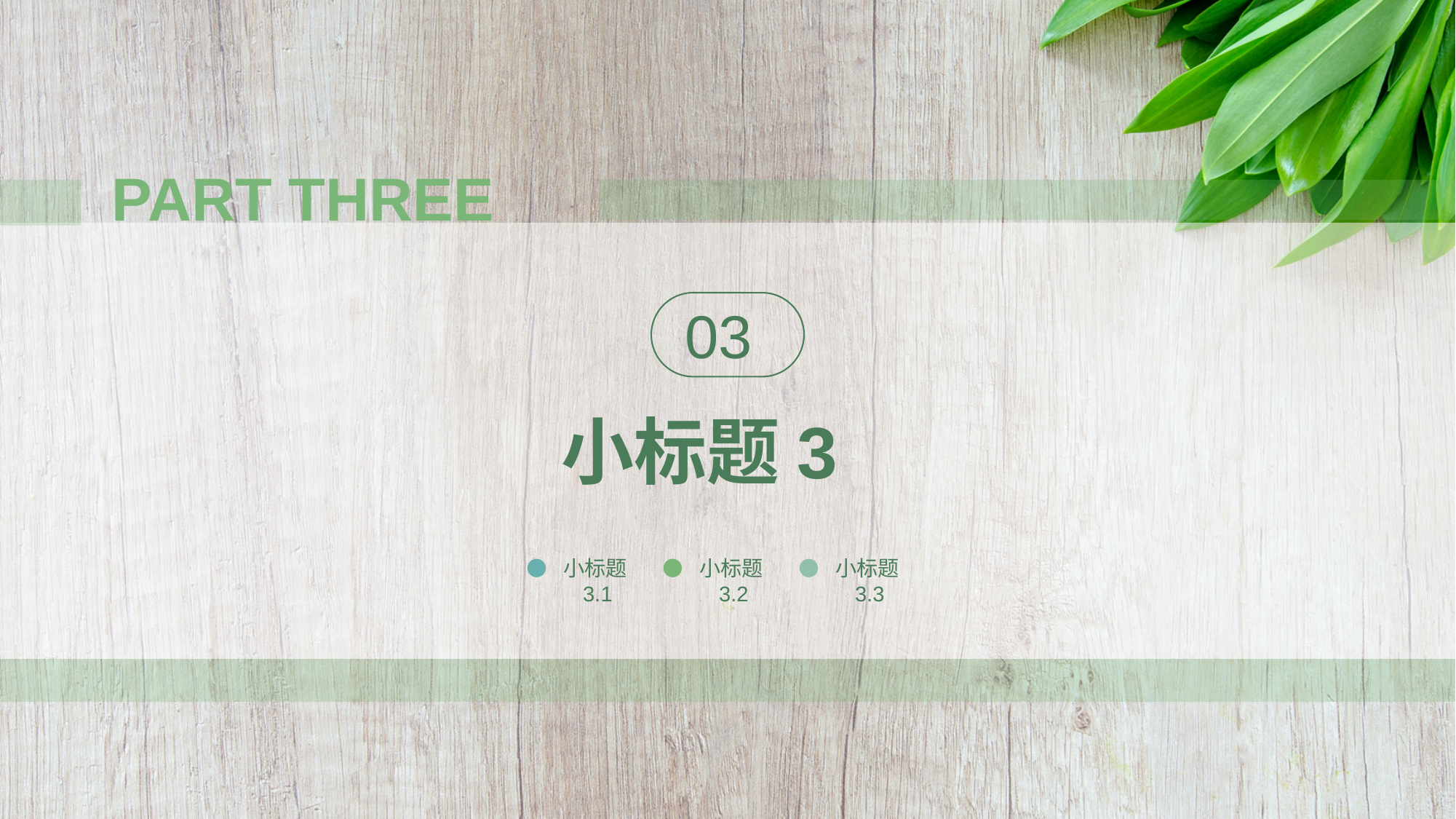

PART THREE

03

小标题3

小标题3.1

小标题3.2

小标题3.3